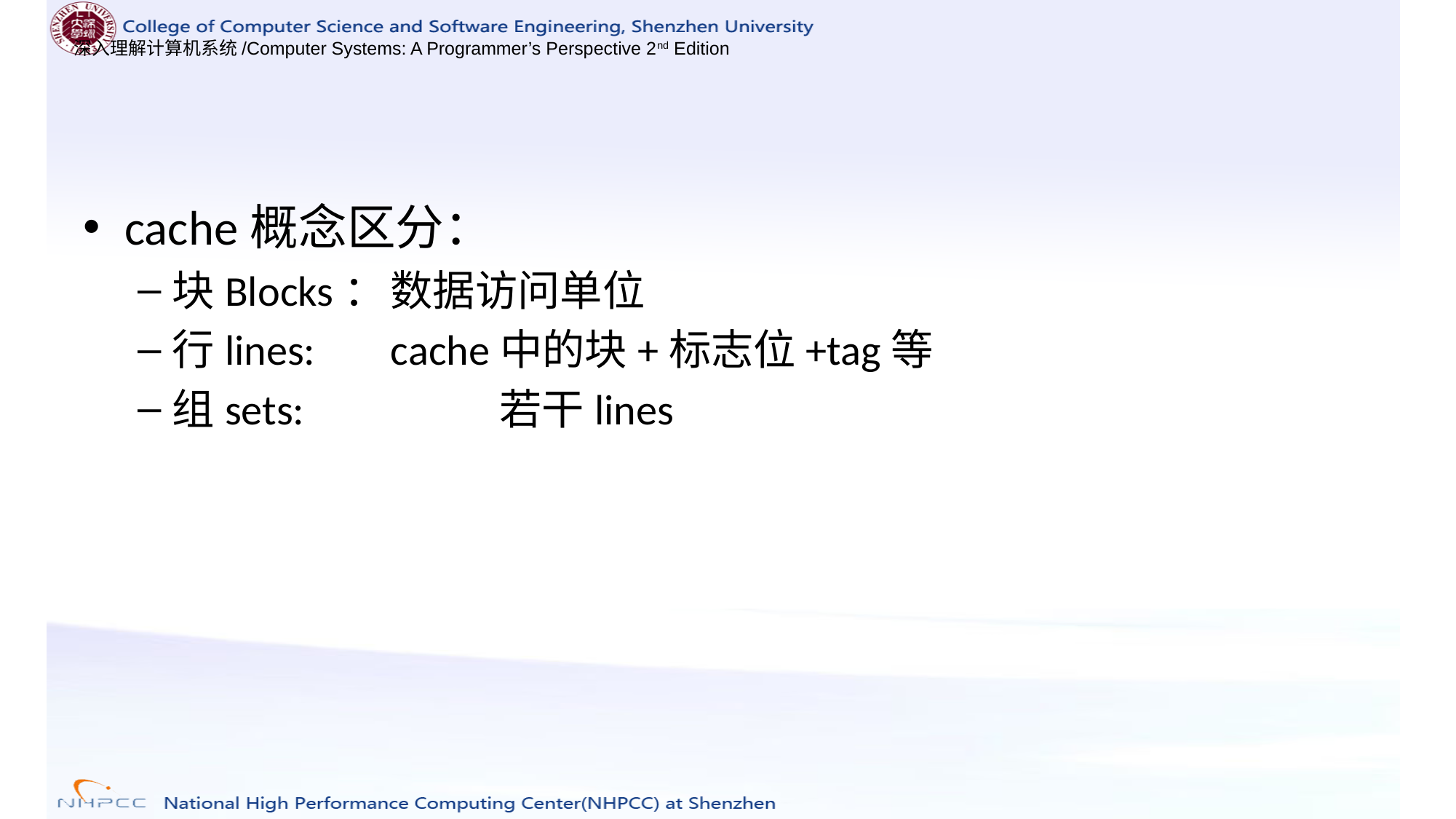

cache概念区分：
块Blocks：	数据访问单位
行lines:	cache中的块+标志位+tag等
组sets:		若干lines

69